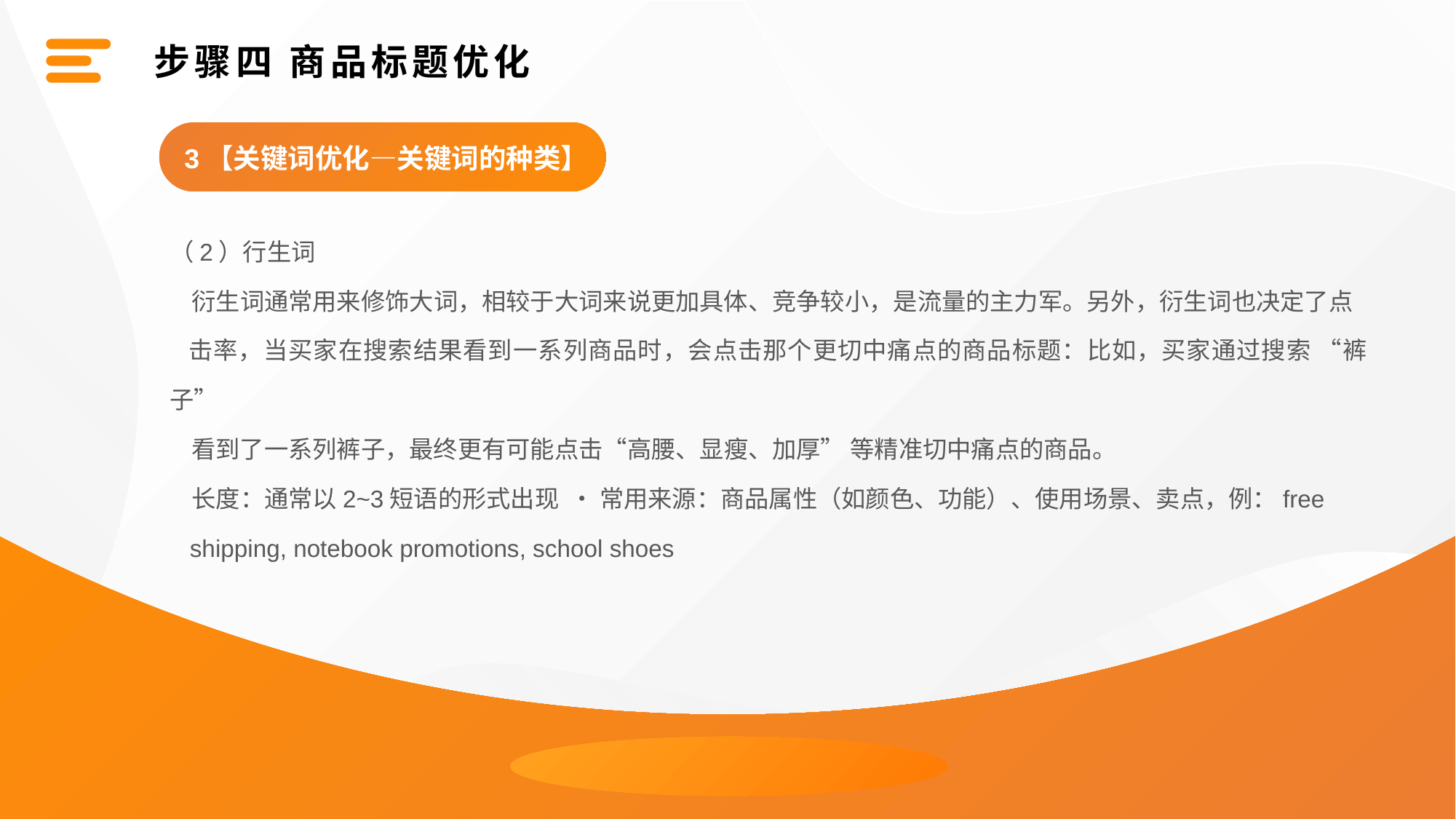

步骤四 商品标题优化

3【关键词优化—关键词的种类】
（2）行生词
   衍生词通常用来修饰大词，相较于大词来说更加具体、竞争较小，是流量的主力军。另外，衍生词也决定了点
  击率，当买家在搜索结果看到一系列商品时，会点击那个更切中痛点的商品标题：比如，买家通过搜索 “裤子”
   看到了一系列裤子，最终更有可能点击“高腰、显瘦、加厚” 等精准切中痛点的商品。
   长度：通常以2~3短语的形式出现  • 常用来源：商品属性（如颜色、功能）、使用场景、卖点，例：free
   shipping, notebook promotions, school shoes